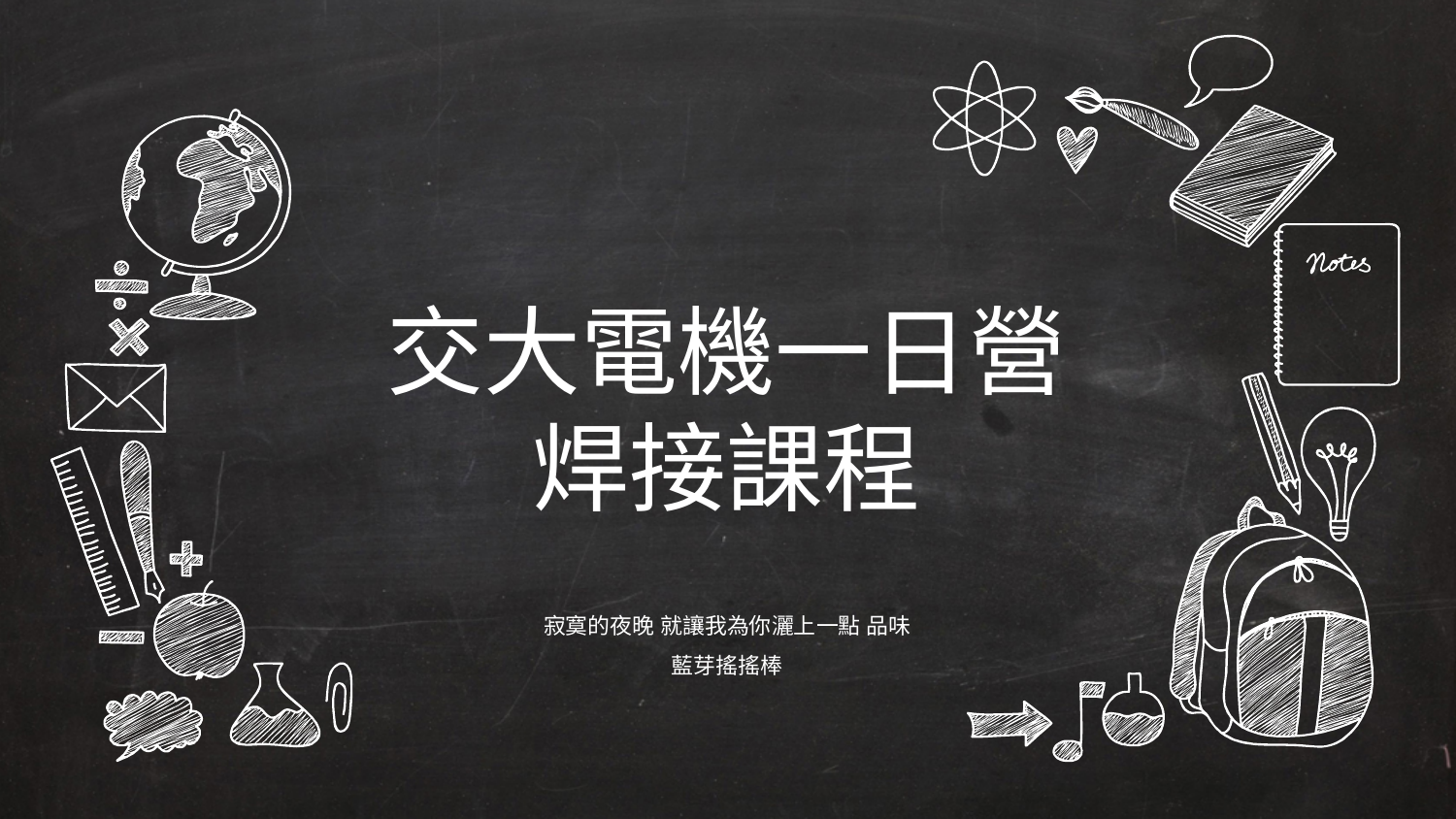

交大電機一日營
焊接課程

寂寞的夜晚 就讓我為你灑上一點 品味
藍芽搖搖棒